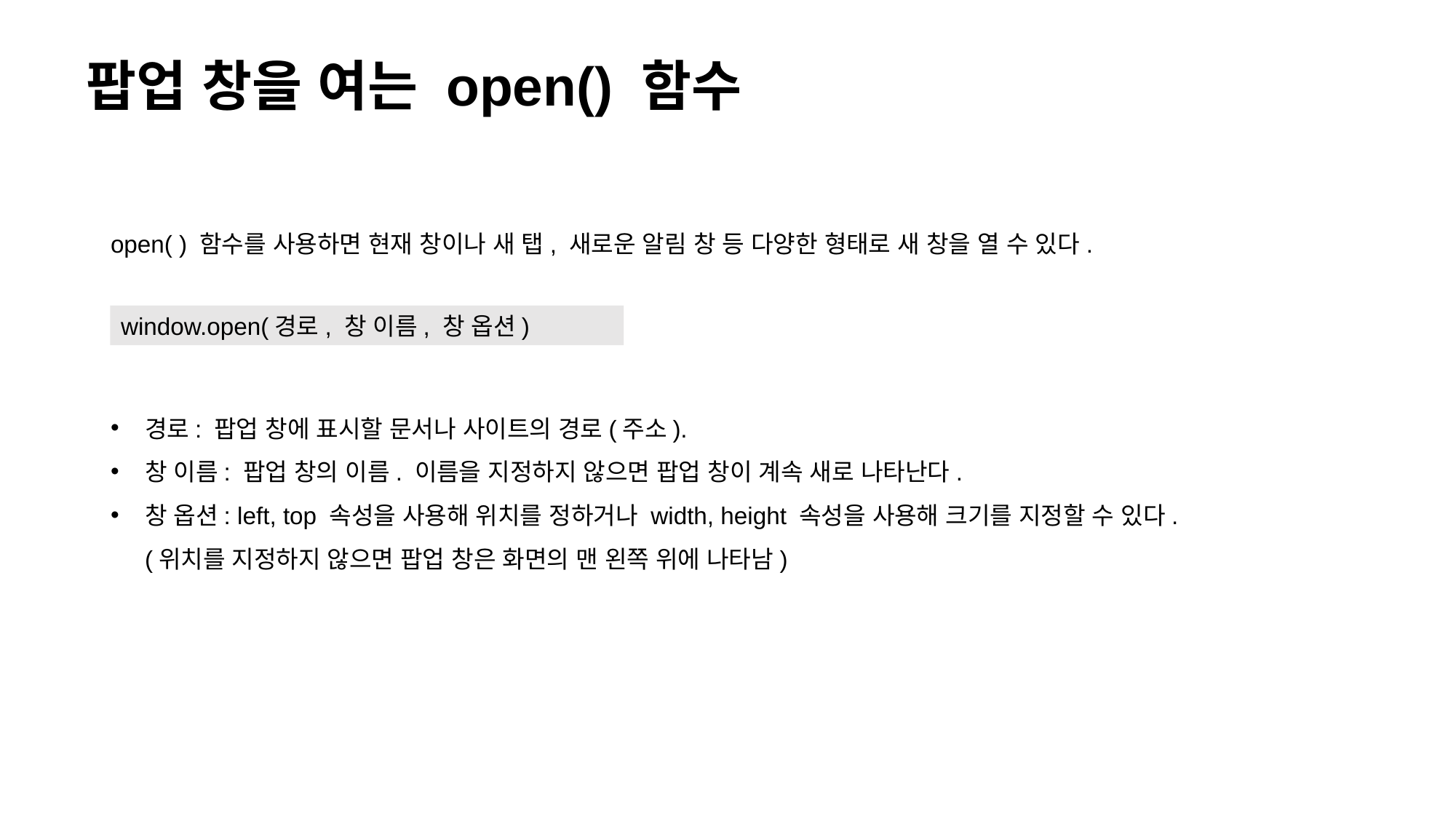

# 팝업 창을 여는 open() 함수
open( ) 함수를 사용하면 현재 창이나 새 탭, 새로운 알림 창 등 다양한 형태로 새 창을 열 수 있다.
window.open(경로, 창 이름, 창 옵션)
경로: 팝업 창에 표시할 문서나 사이트의 경로(주소).
창 이름: 팝업 창의 이름. 이름을 지정하지 않으면 팝업 창이 계속 새로 나타난다.
창 옵션: left, top 속성을 사용해 위치를 정하거나 width, height 속성을 사용해 크기를 지정할 수 있다.
(위치를 지정하지 않으면 팝업 창은 화면의 맨 왼쪽 위에 나타남)